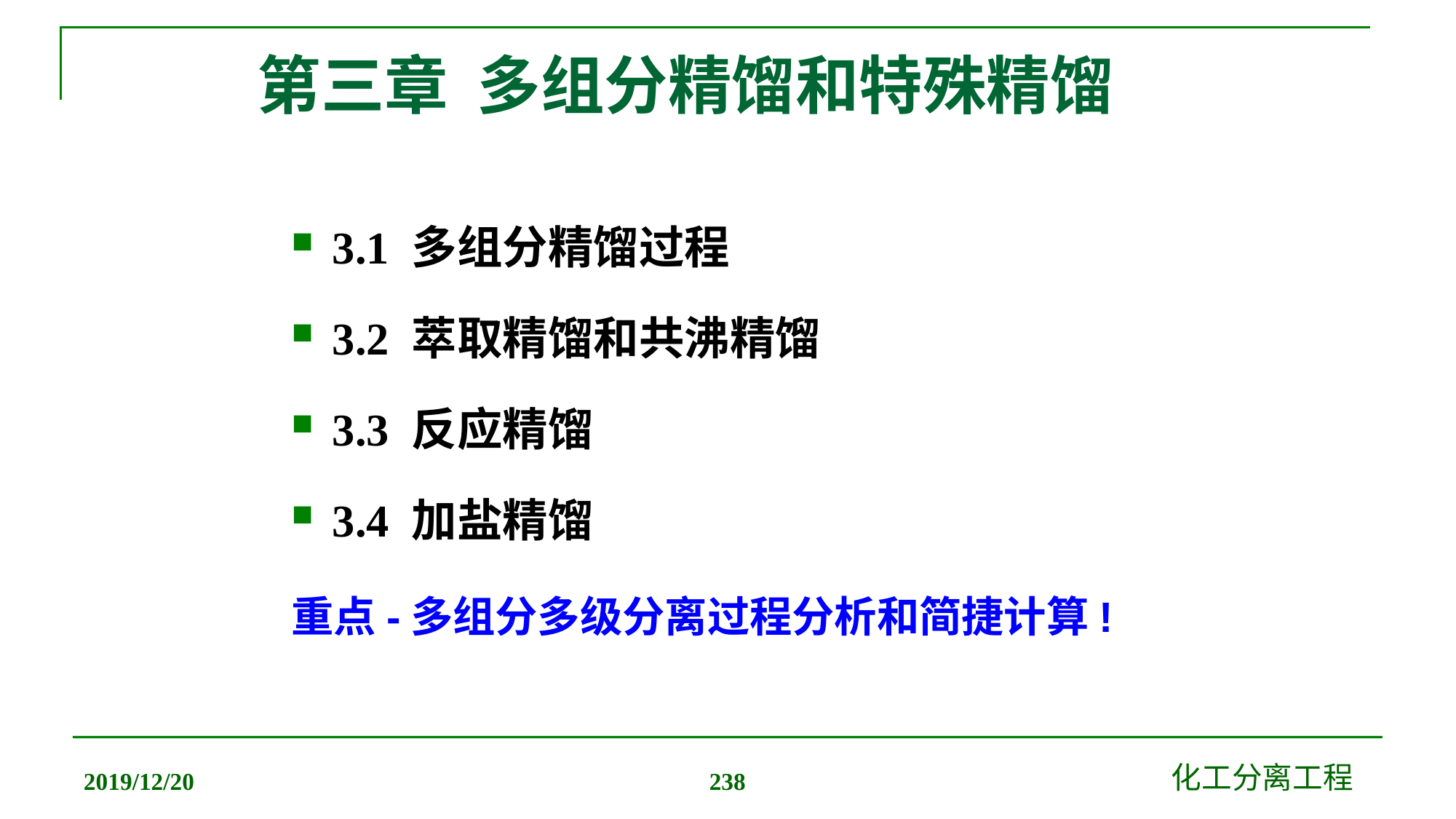

# 第三章  多组分精馏和特殊精馏
3.1 多组分精馏过程
3.2 萃取精馏和共沸精馏
3.3 反应精馏
3.4 加盐精馏
重点-多组分多级分离过程分析和简捷计算!
2019/12/20
化工分离工程
238